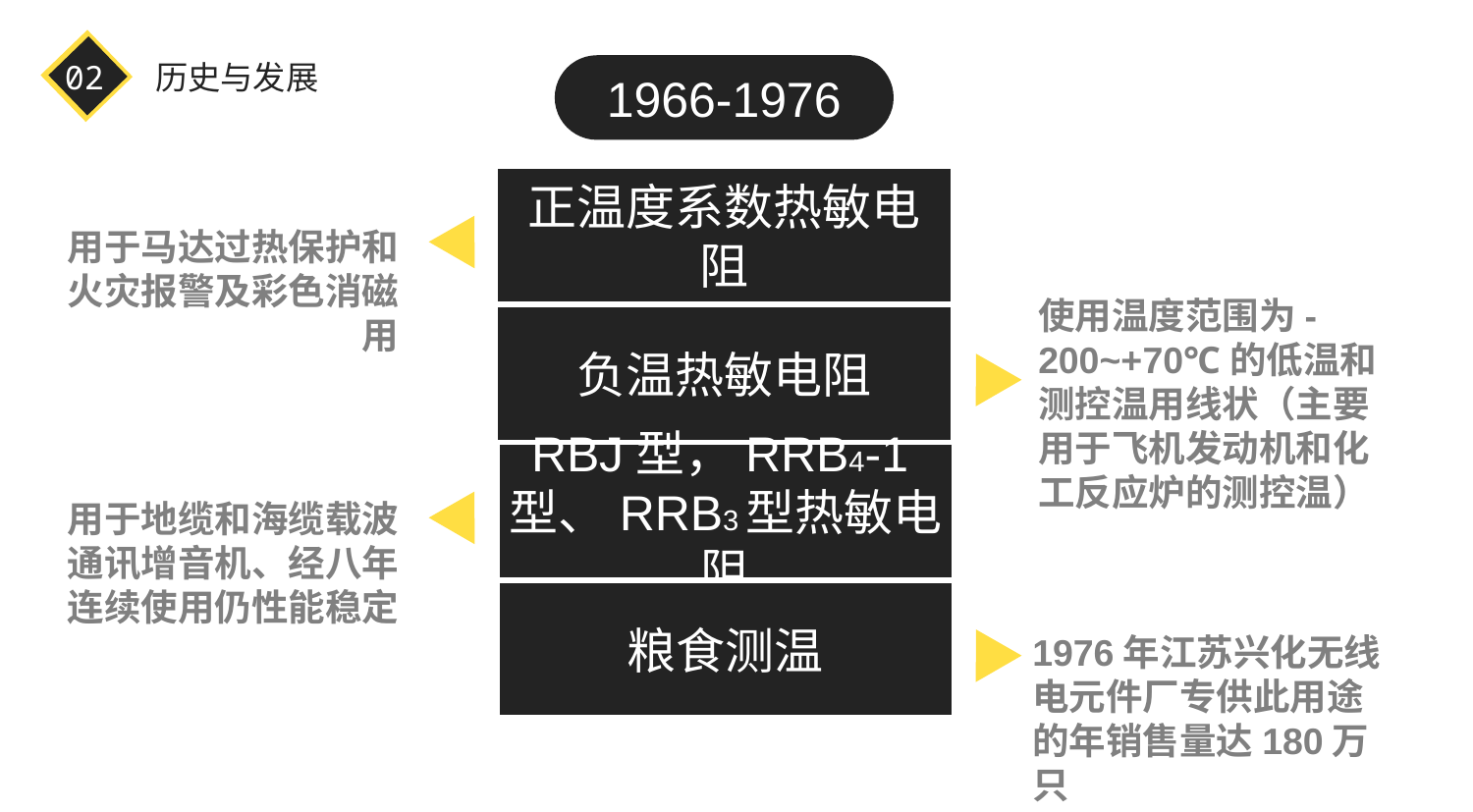

02
历史与发展
1966-1976
正温度系数热敏电阻

用于马达过热保护和火灾报警及彩色消磁用
使用温度范围为-200~+70℃的低温和测控温用线状（主要用于飞机发动机和化工反应炉的测控温）
负温热敏电阻

RBJ型，RRB4-1型、RRB3型热敏电阻

用于地缆和海缆载波通讯增音机、经八年连续使用仍性能稳定
粮食测温
1976年江苏兴化无线电元件厂专供此用途的年销售量达180万只